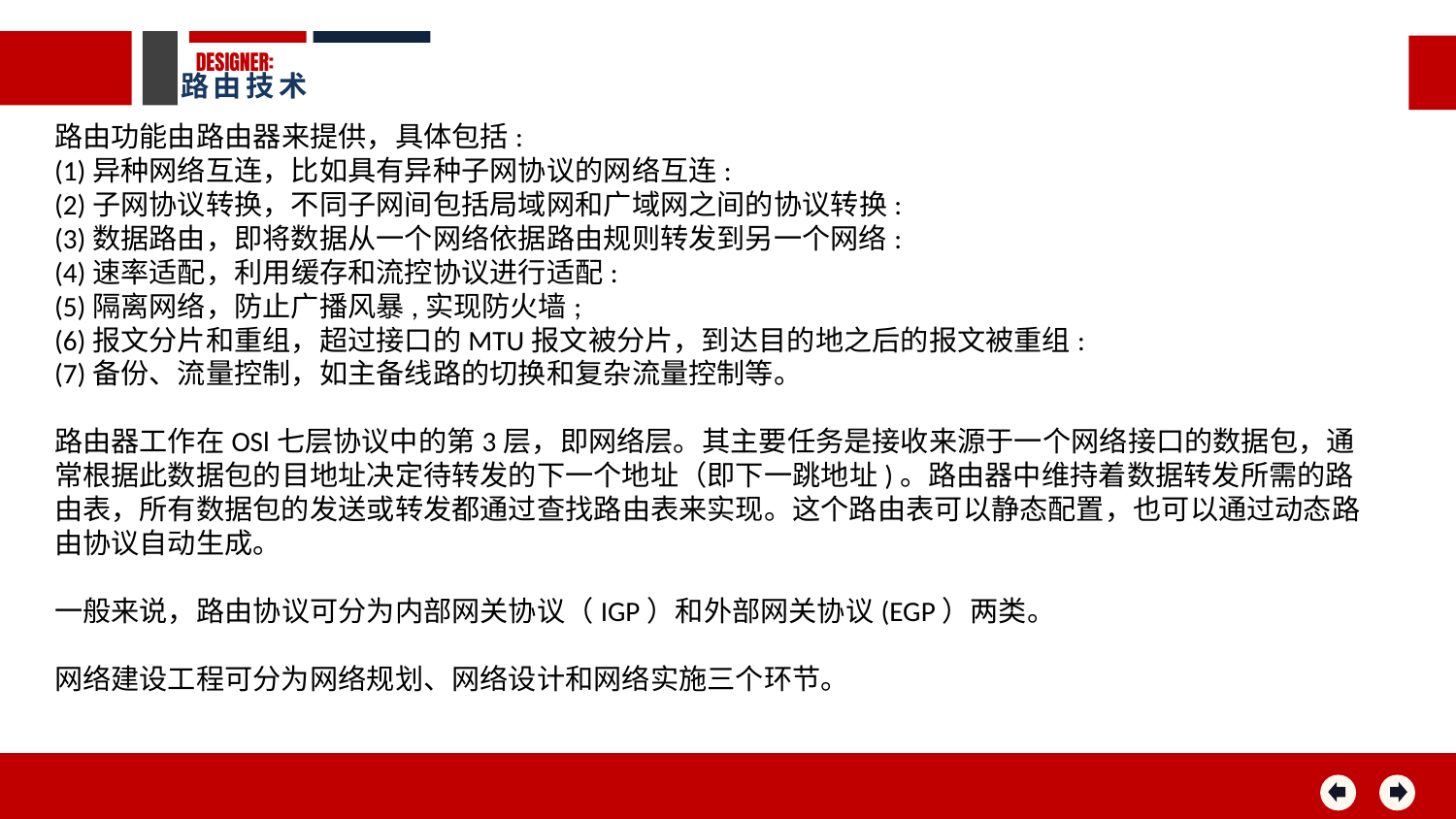

DESIGNER:
路由技术
路由功能由路由器来提供，具体包括:
(1)异种网络互连，比如具有异种子网协议的网络互连:
(2)子网协议转换，不同子网间包括局域网和广域网之间的协议转换:
(3)数据路由，即将数据从一个网络依据路由规则转发到另一个网络:
(4)速率适配，利用缓存和流控协议进行适配:
(5)隔离网络，防止广播风暴,实现防火墙;
(6)报文分片和重组，超过接口的MTU报文被分片，到达目的地之后的报文被重组:
(7)备份、流量控制，如主备线路的切换和复杂流量控制等。

路由器工作在OSl七层协议中的第3层，即网络层。其主要任务是接收来源于一个网络接口的数据包，通常根据此数据包的目地址决定待转发的下一个地址（即下一跳地址)。路由器中维持着数据转发所需的路由表，所有数据包的发送或转发都通过查找路由表来实现。这个路由表可以静态配置，也可以通过动态路由协议自动生成。

一般来说，路由协议可分为内部网关协议（IGP）和外部网关协议(EGP）两类。

网络建设工程可分为网络规划、网络设计和网络实施三个环节。